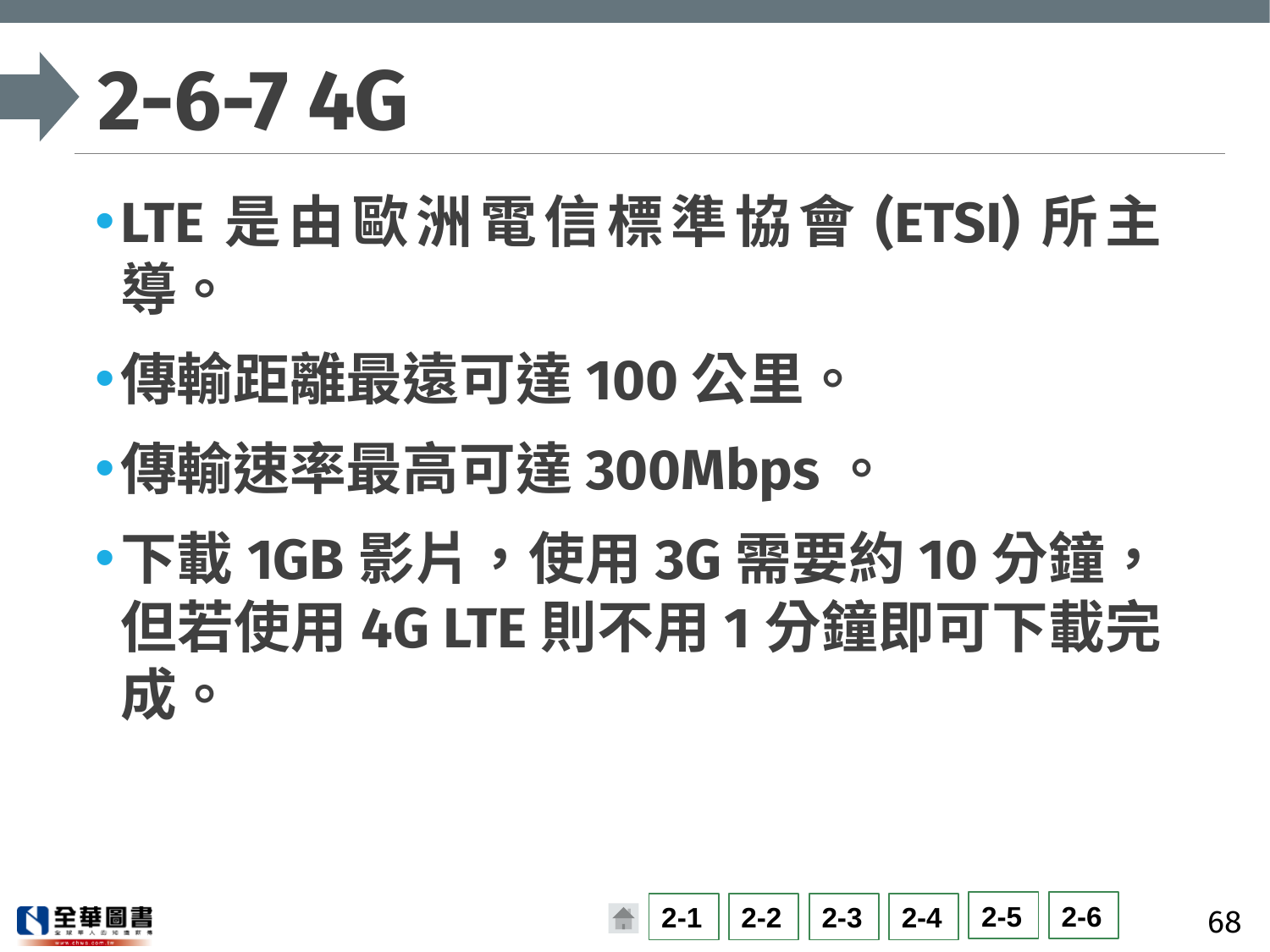

# 2-6-7 4G
LTE是由歐洲電信標準協會(ETSI)所主導。
傳輸距離最遠可達100公里。
傳輸速率最高可達300Mbps。
下載1GB影片，使用3G需要約10分鐘，但若使用4G LTE則不用1分鐘即可下載完成。
68